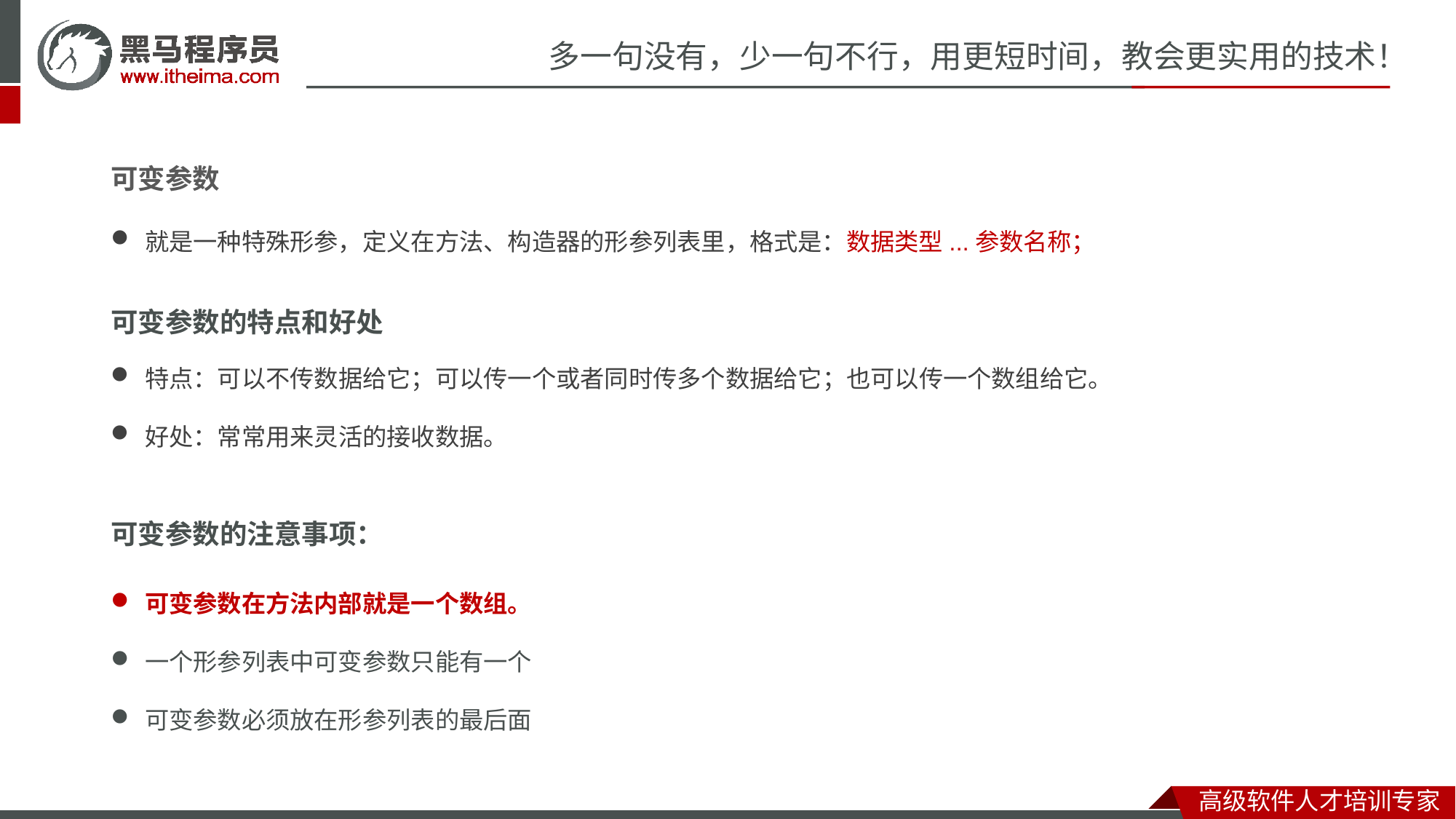

可变参数
就是一种特殊形参，定义在方法、构造器的形参列表里，格式是：数据类型...参数名称；

可变参数的特点和好处
特点：可以不传数据给它；可以传一个或者同时传多个数据给它；也可以传一个数组给它。
好处：常常用来灵活的接收数据。
可变参数的注意事项：
可变参数在方法内部就是一个数组。
一个形参列表中可变参数只能有一个
可变参数必须放在形参列表的最后面